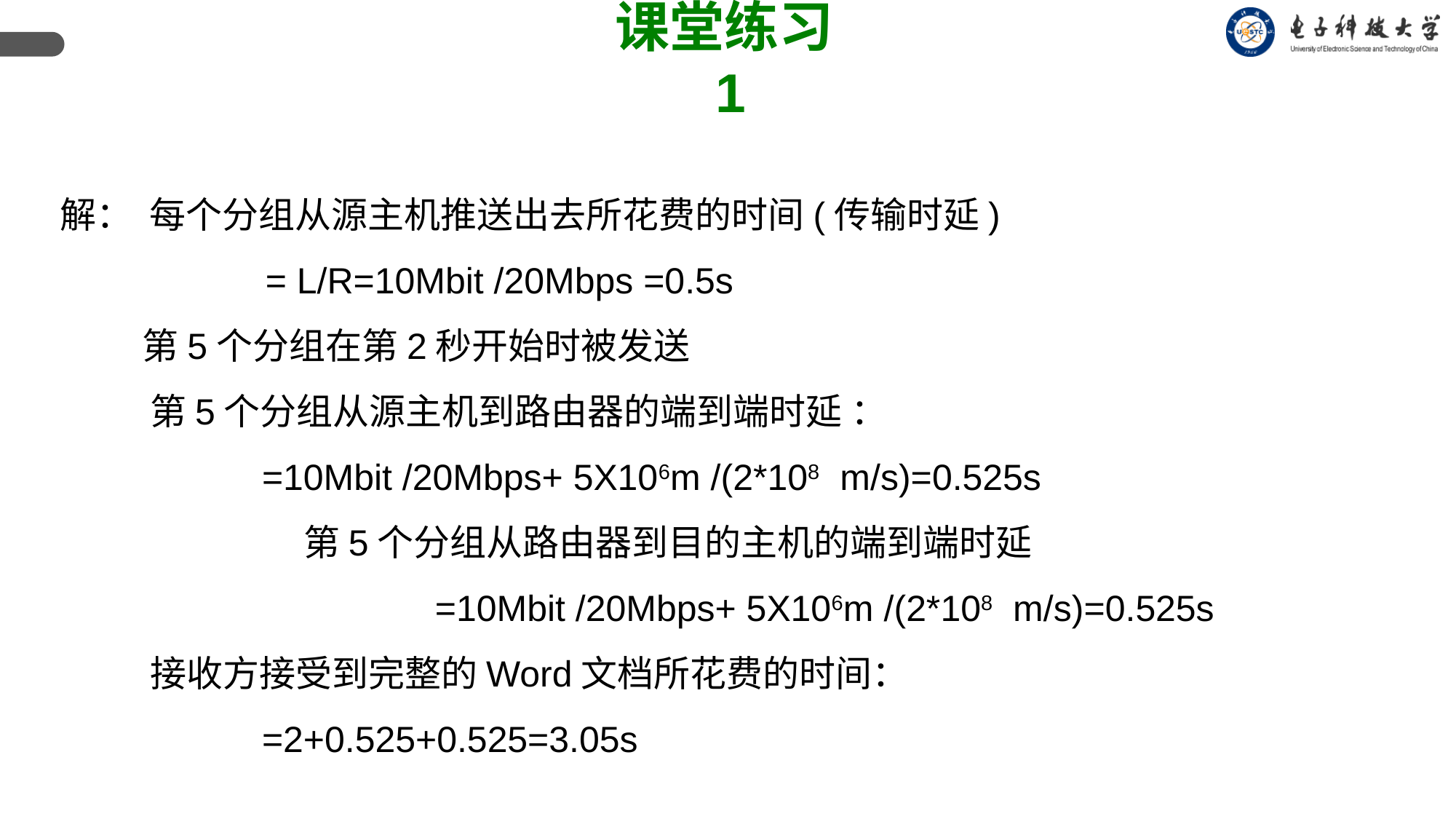

课堂练习1
     解：  每个分组从源主机推送出去所花费的时间(传输时延)
                         = L/R=10Mbit /20Mbps =0.5s
               第5个分组在第2秒开始时被发送
第5个分组从源主机到路由器的端到端时延 ：
=10Mbit /20Mbps+ 5X106m /(2*108  m/s)=0.525s
    第5个分组从路由器到目的主机的端到端时延
                 =10Mbit /20Mbps+ 5X106m /(2*108  m/s)=0.525s
接收方接受到完整的Word文档所花费的时间：
=2+0.525+0.525=3.05s